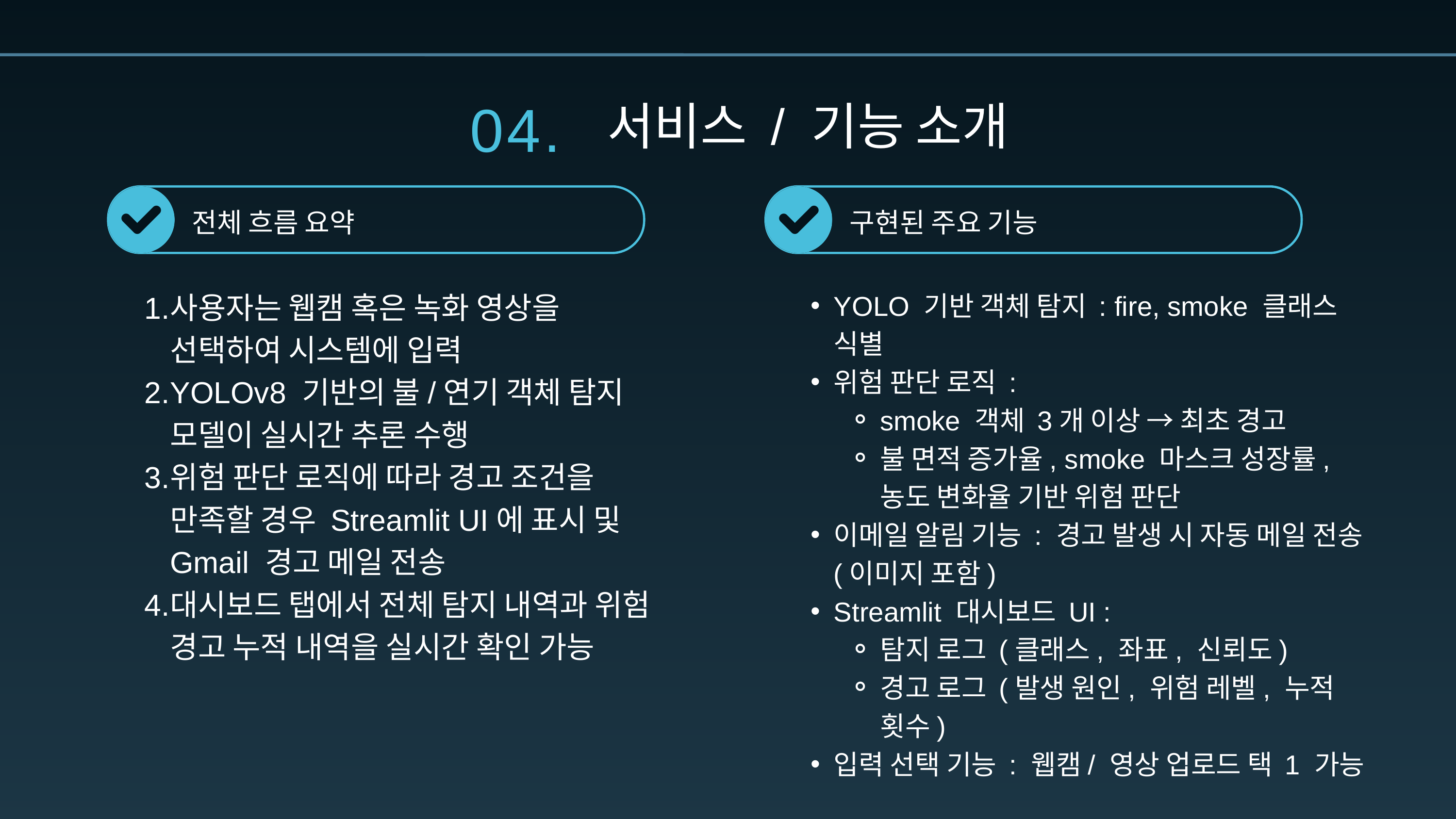

04.
서비스 / 기능 소개

전체 흐름 요약
구현된 주요 기능
사용자는 웹캠 혹은 녹화 영상을 선택하여 시스템에 입력
YOLOv8 기반의 불/연기 객체 탐지 모델이 실시간 추론 수행
위험 판단 로직에 따라 경고 조건을 만족할 경우 Streamlit UI에 표시 및 Gmail 경고 메일 전송
대시보드 탭에서 전체 탐지 내역과 위험 경고 누적 내역을 실시간 확인 가능
YOLO 기반 객체 탐지 : fire, smoke 클래스 식별
위험 판단 로직 :
smoke 객체 3개 이상 → 최초 경고
불 면적 증가율, smoke 마스크 성장률, 농도 변화율 기반 위험 판단
이메일 알림 기능 : 경고 발생 시 자동 메일 전송 (이미지 포함)
Streamlit 대시보드 UI :
탐지 로그 (클래스, 좌표, 신뢰도)
경고 로그 (발생 원인, 위험 레벨, 누적 횟수)
입력 선택 기능 : 웹캠/ 영상 업로드 택 1 가능